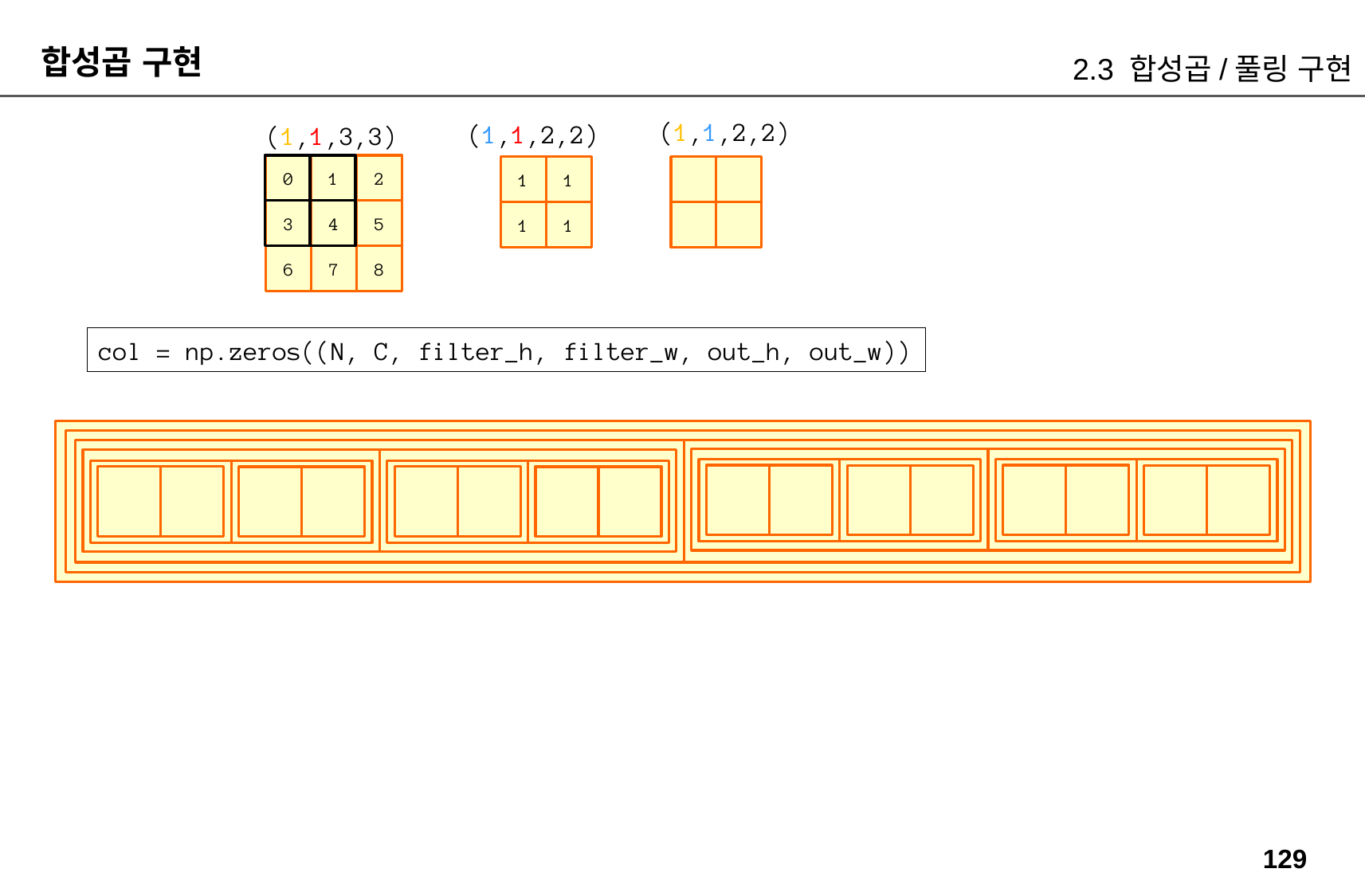

합성곱 구현
2.3 합성곱/풀링 구현
(1,1,2,2)
(1,1,2,2)
(1,1,3,3)

0
1
2
1
1

3
4
5
1
1

6
7
8
col = np.zeros((N, C, filter_h, filter_w, out_h, out_w))